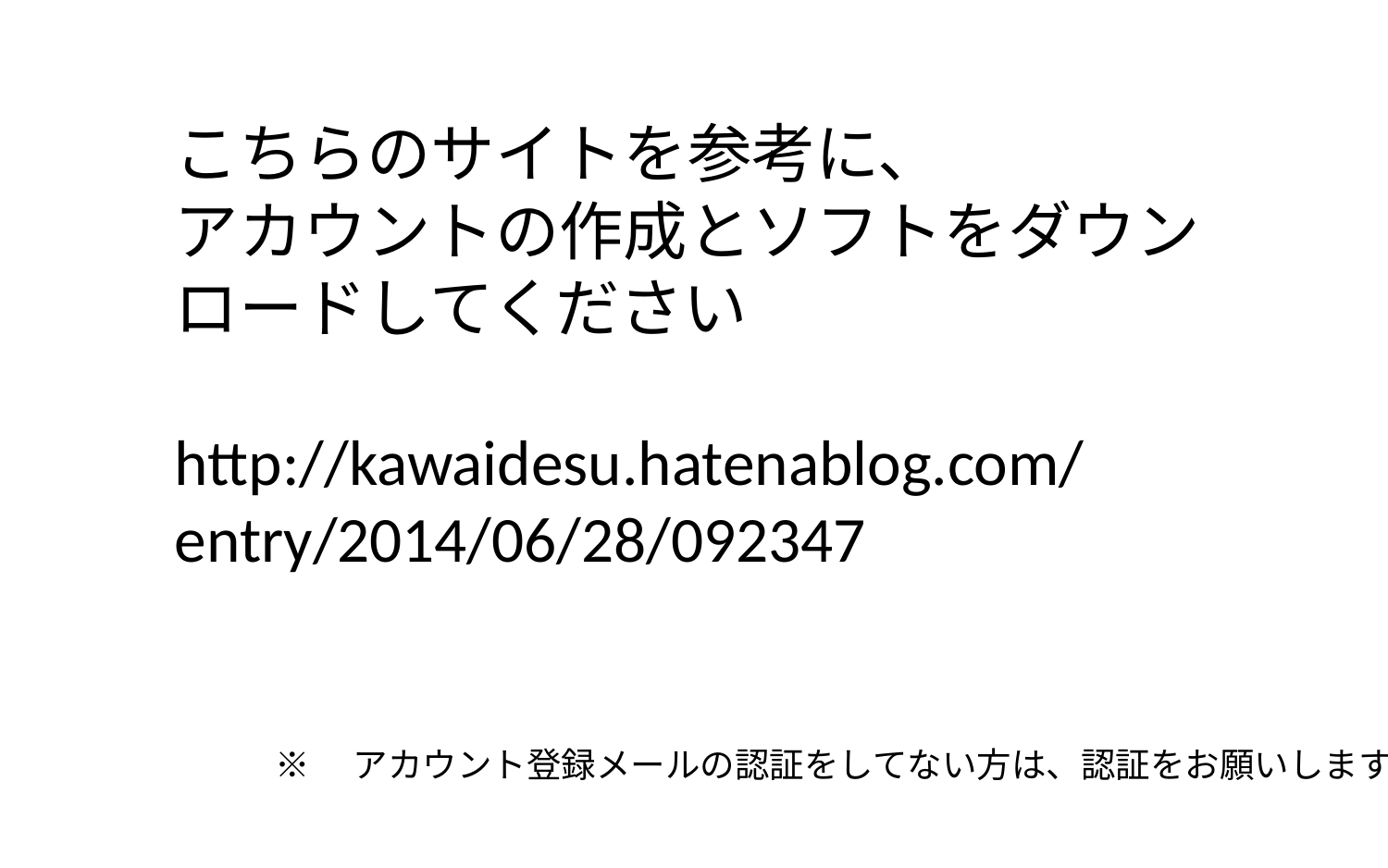

こちらのサイトを参考に、
アカウントの作成とソフトをダウンロードしてください

http://kawaidesu.hatenablog.com/entry/2014/06/28/092347
※　アカウント登録メールの認証をしてない方は、認証をお願いします。